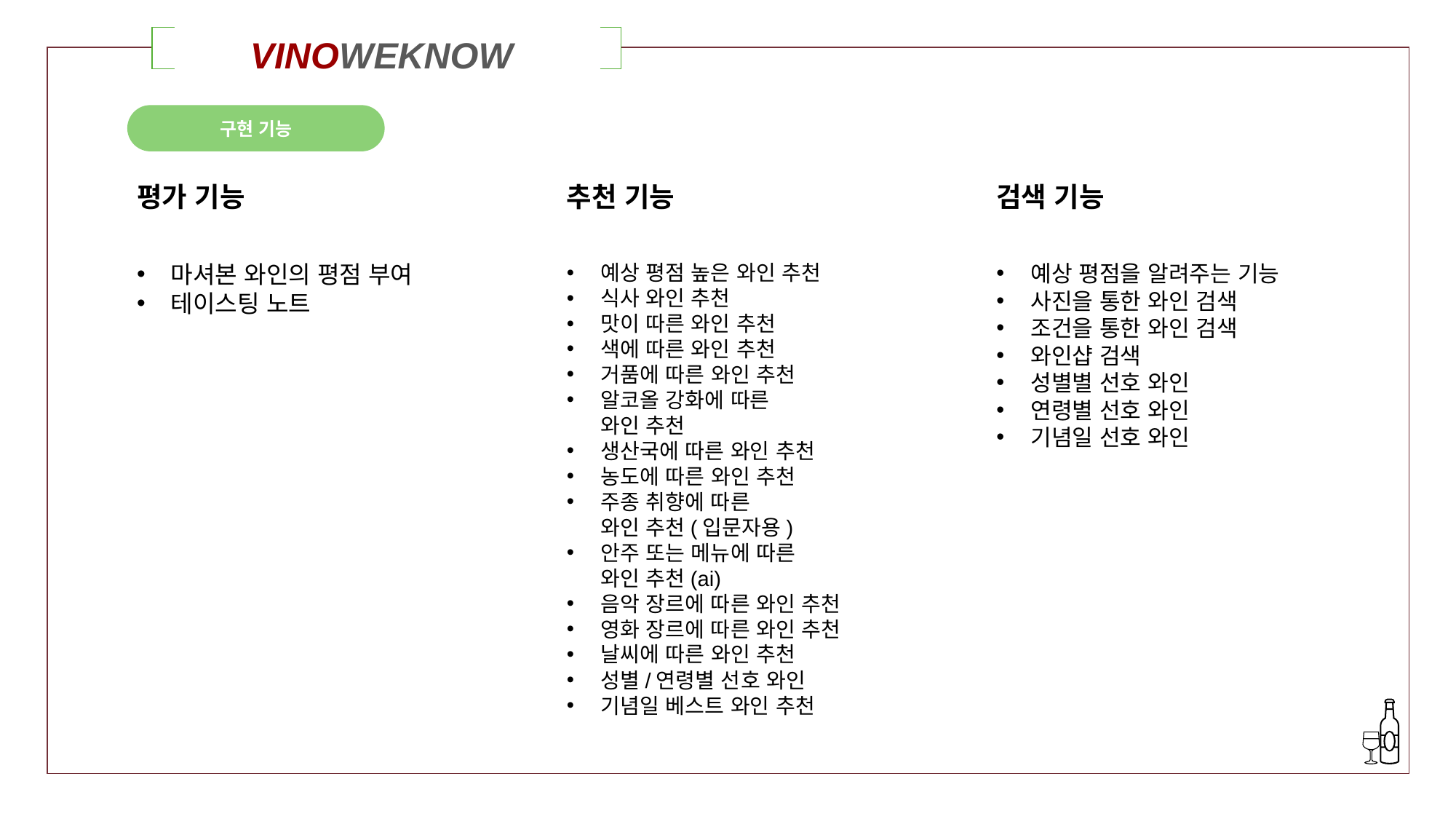

VINOWEKNOW
|  |  |  |
| --- | --- | --- |

구현 기능
평가 기능
추천 기능
검색 기능
마셔본 와인의 평점 부여
테이스팅 노트
예상 평점 높은 와인 추천
식사 와인 추천
맛이 따른 와인 추천
색에 따른 와인 추천
거품에 따른 와인 추천
알코올 강화에 따른
와인 추천
생산국에 따른 와인 추천
농도에 따른 와인 추천
주종 취향에 따른
와인 추천(입문자용)
안주 또는 메뉴에 따른
와인 추천(ai)
음악 장르에 따른 와인 추천
영화 장르에 따른 와인 추천
날씨에 따른 와인 추천
성별/연령별 선호 와인
기념일 베스트 와인 추천

예상 평점을 알려주는 기능
사진을 통한 와인 검색
조건을 통한 와인 검색
와인샵 검색
성별별 선호 와인
연령별 선호 와인
기념일 선호 와인